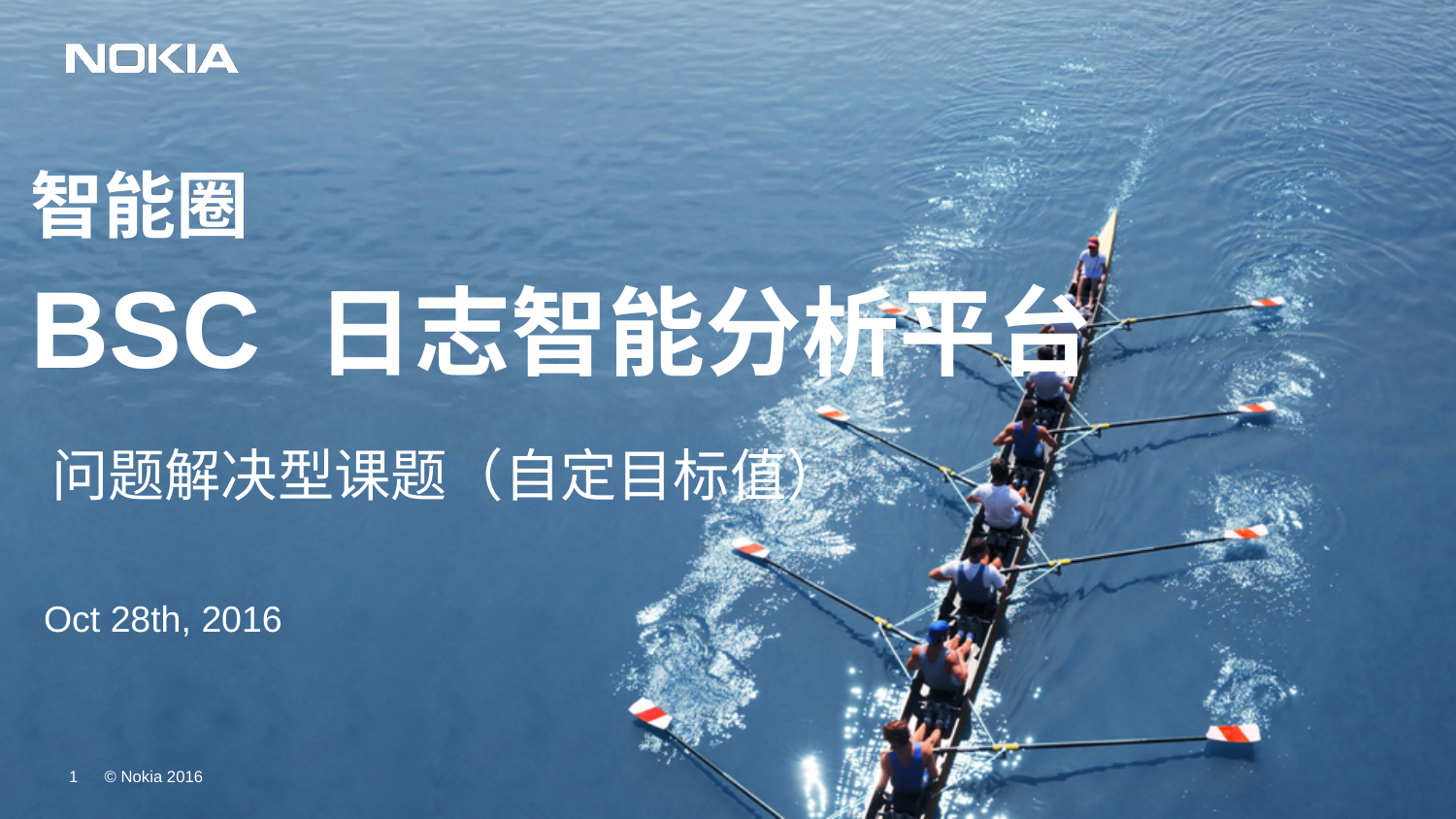

智能圈
BSC 日志智能分析平台
问题解决型课题（自定目标值）
Oct 28th, 2016